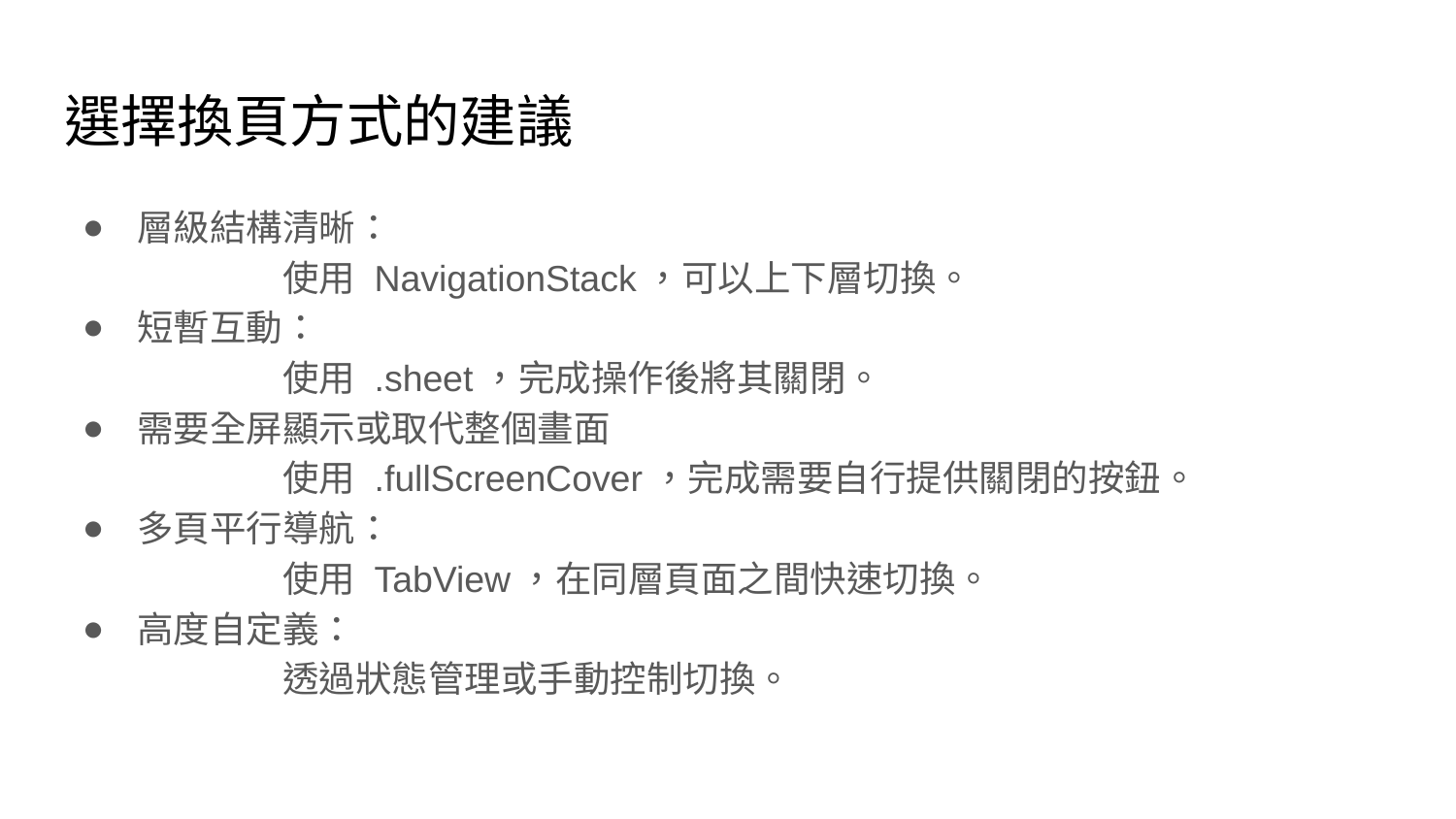

# 選擇換頁方式的建議
層級結構清晰：
	使用 NavigationStack，可以上下層切換。
短暫互動：
	使用 .sheet，完成操作後將其關閉。
需要全屏顯示或取代整個畫面
	使用 .fullScreenCover，完成需要自行提供關閉的按鈕。
多頁平行導航：
	使用 TabView，在同層頁面之間快速切換。
高度自定義：
	透過狀態管理或手動控制切換。